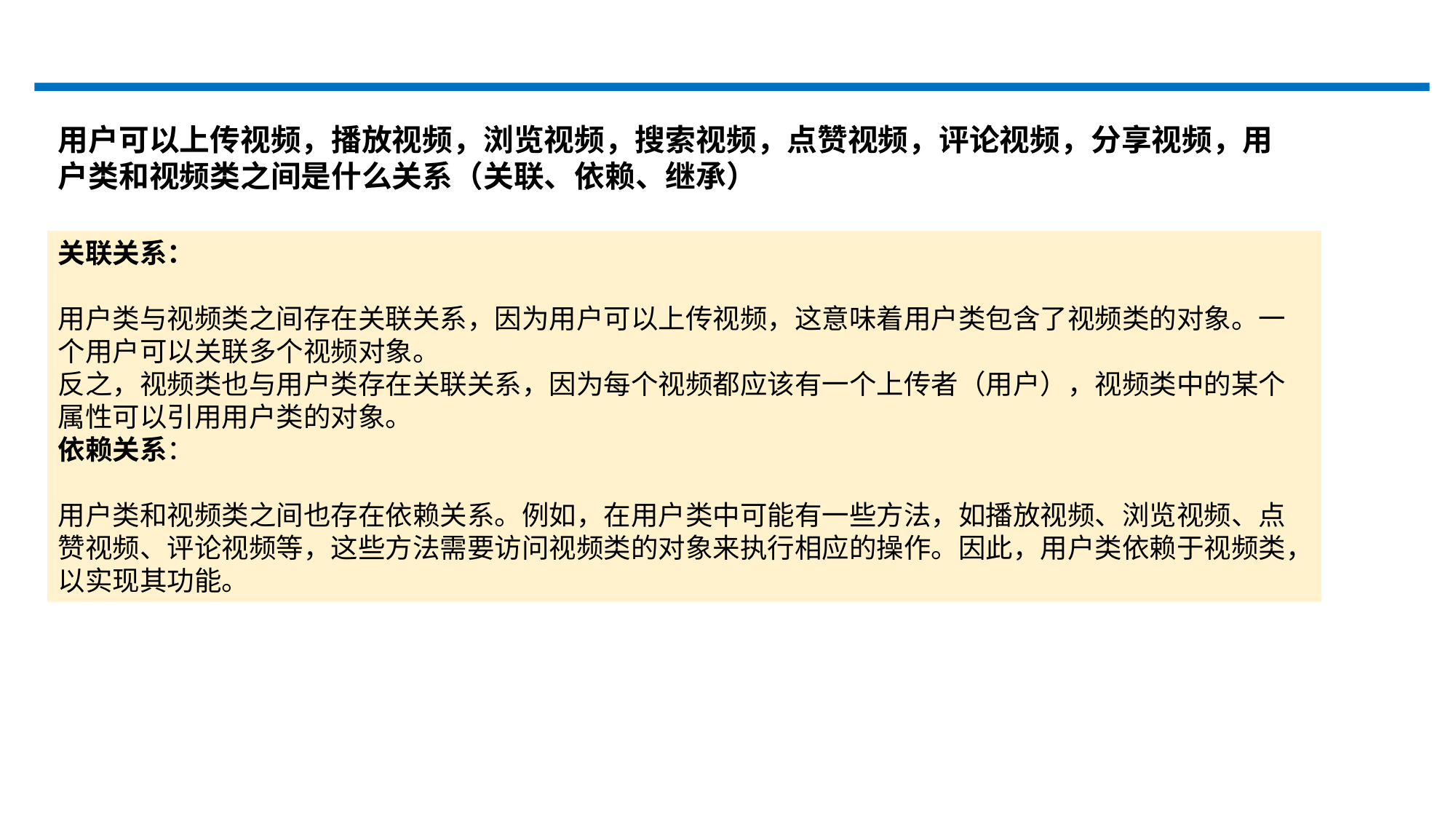

用户可以上传视频，播放视频，浏览视频，搜索视频，点赞视频，评论视频，分享视频，用户类和视频类之间是什么关系（关联、依赖、继承）
关联关系：

用户类与视频类之间存在关联关系，因为用户可以上传视频，这意味着用户类包含了视频类的对象。一个用户可以关联多个视频对象。
反之，视频类也与用户类存在关联关系，因为每个视频都应该有一个上传者（用户），视频类中的某个属性可以引用用户类的对象。
依赖关系：

用户类和视频类之间也存在依赖关系。例如，在用户类中可能有一些方法，如播放视频、浏览视频、点赞视频、评论视频等，这些方法需要访问视频类的对象来执行相应的操作。因此，用户类依赖于视频类，以实现其功能。